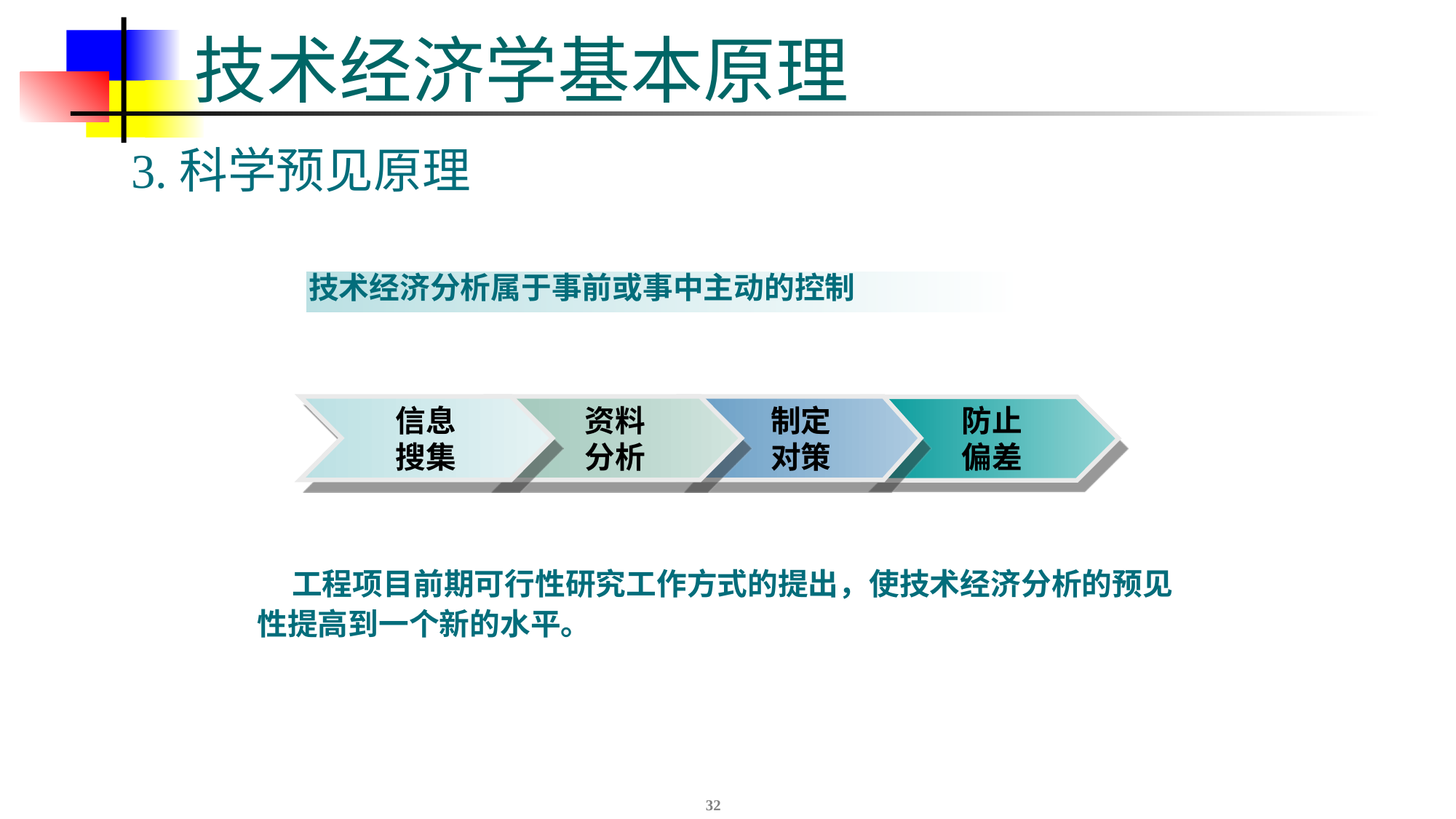

# 技术经济学基本原理
3.科学预见原理
技术经济分析属于事前或事中主动的控制

信息
搜集
资料
分析
制定
对策
防止
偏差
    工程项目前期可行性研究工作方式的提出，使技术经济分析的预见性提高到一个新的水平。
32